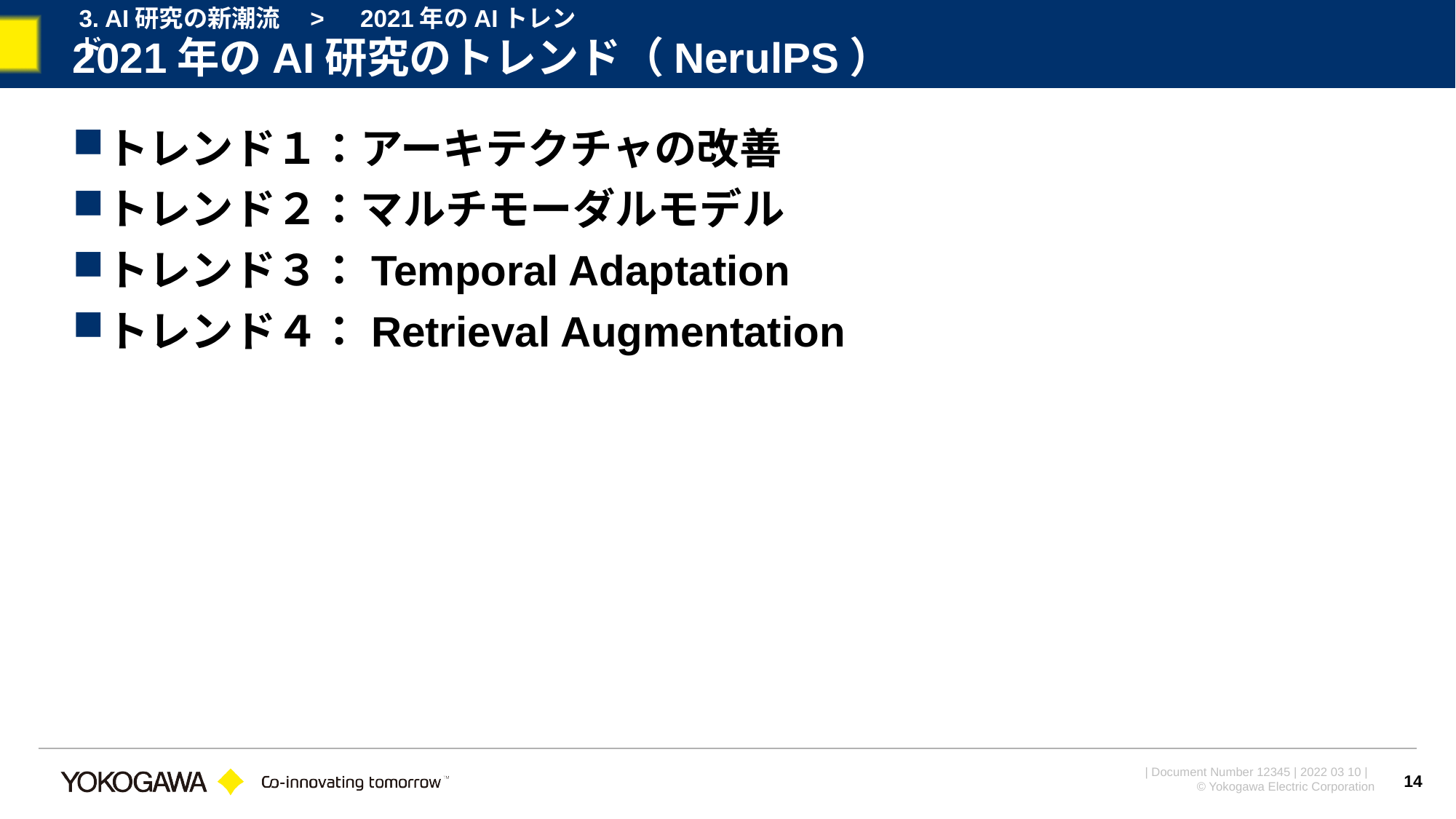

3. AI研究の新潮流　>　2021年のAIトレンド
# 2021年のAI研究のトレンド（NerulPS）
トレンド１：アーキテクチャの改善
トレンド２：マルチモーダルモデル
トレンド３：Temporal Adaptation
トレンド４：Retrieval Augmentation
14